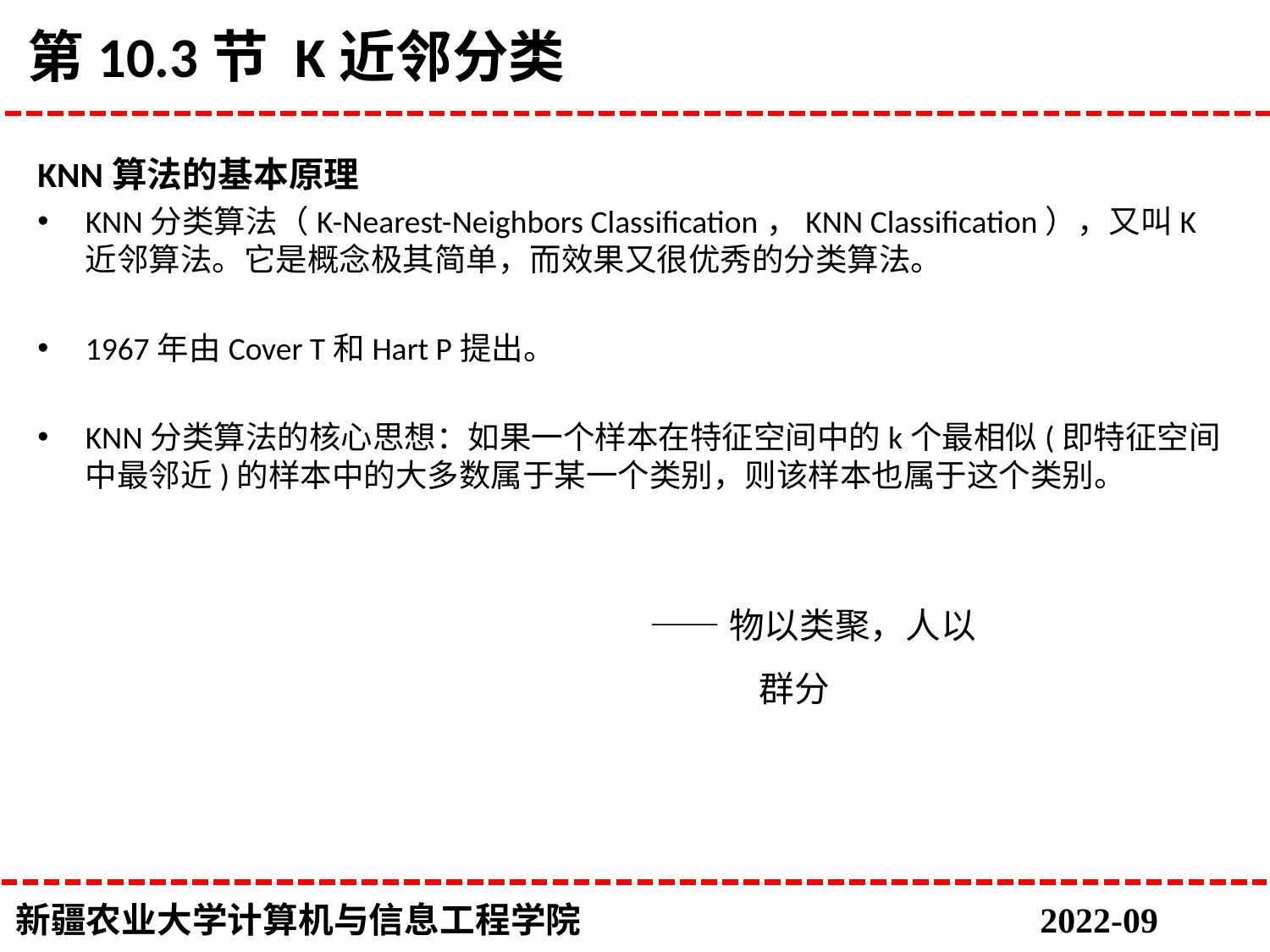

# 第10.3节 K近邻分类
KNN算法的基本原理
KNN分类算法（K-Nearest-Neighbors Classification，KNN Classification），又叫K近邻算法。它是概念极其简单，而效果又很优秀的分类算法。

1967年由Cover T和Hart P提出。

KNN分类算法的核心思想：如果一个样本在特征空间中的k个最相似(即特征空间中最邻近)的样本中的大多数属于某一个类别，则该样本也属于这个类别。

——物以类聚，人以群分